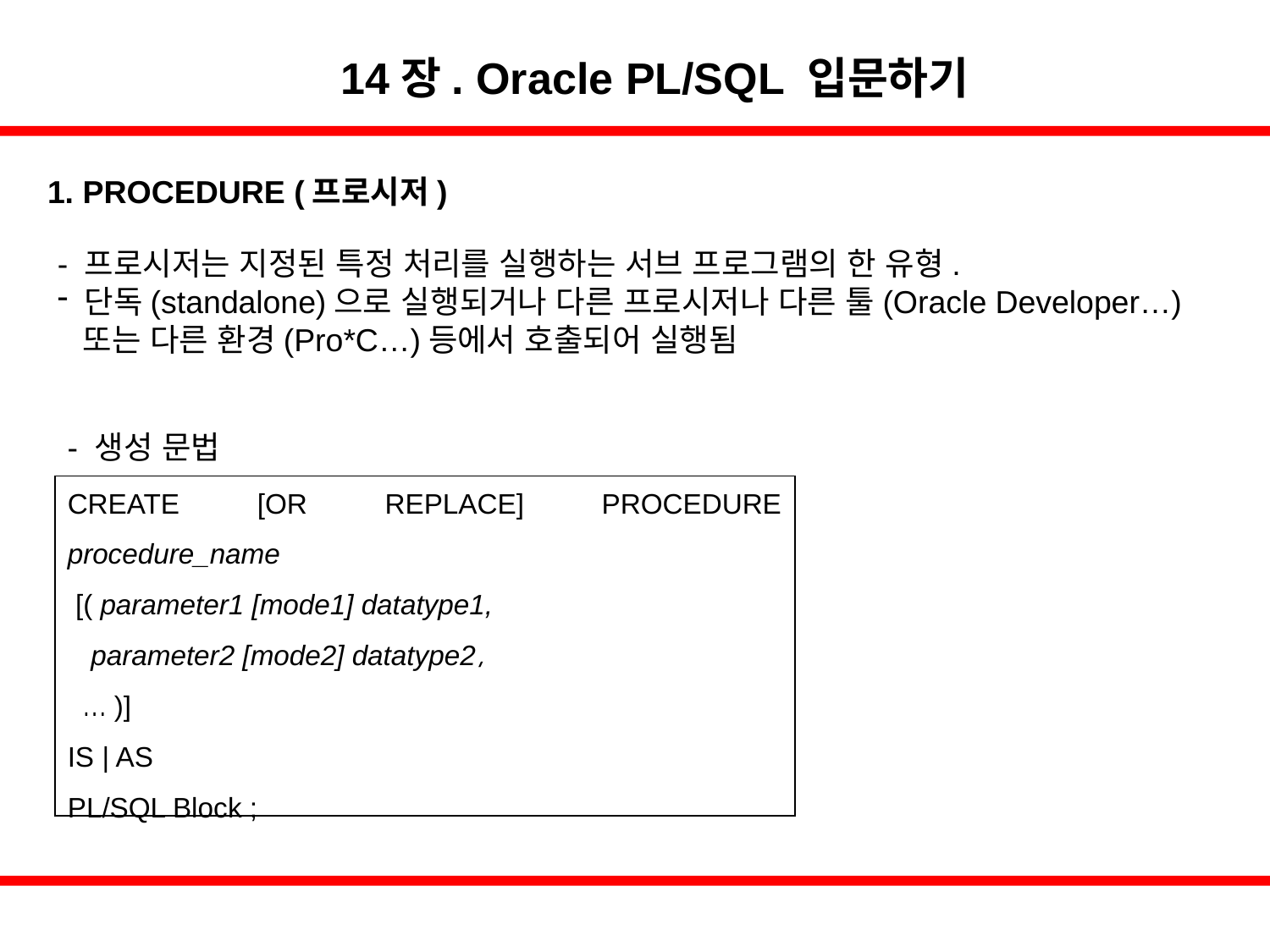

14장. Oracle PL/SQL 입문하기

1. PROCEDURE (프로시저)
- 프로시저는 지정된 특정 처리를 실행하는 서브 프로그램의 한 유형.
 단독(standalone)으로 실행되거나 다른 프로시저나 다른 툴(Oracle Developer…)
  또는 다른 환경(Pro*C…)등에서 호출되어 실행됨
- 생성 문법
CREATE [OR REPLACE] PROCEDURE procedure_name
 [( parameter1 [mode1] datatype1,
   parameter2 [mode2] datatype2,
  … )]
IS | AS
PL/SQL Block ;